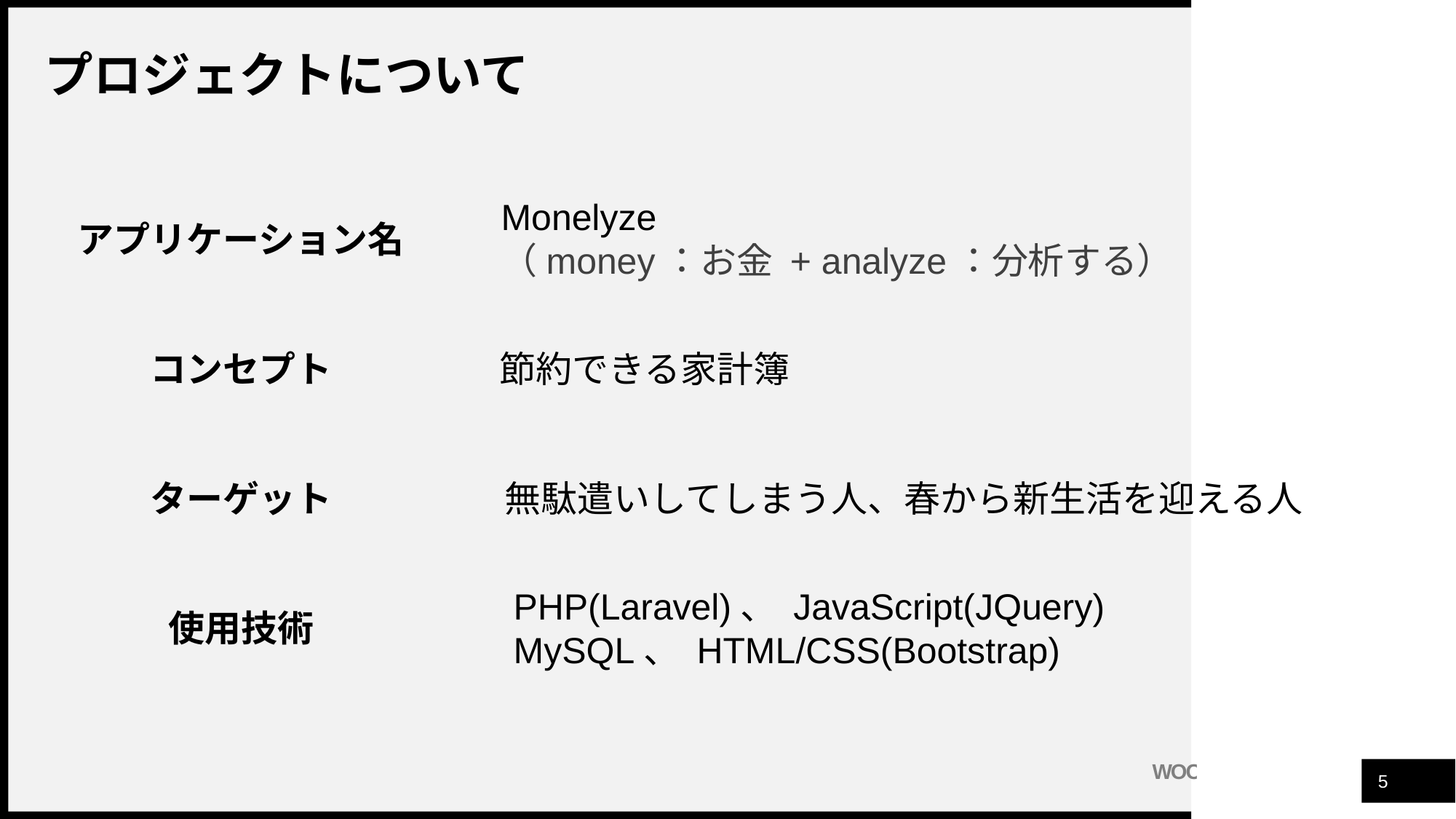

プロジェクトについて
Monelyze
（money：お金 + analyze：分析する）
アプリケーション名
コンセプト
節約できる家計簿
無駄遣いしてしまう人、春から新生活を迎える人
ターゲット
PHP(Laravel)、 JavaScript(JQuery)
MySQL、 HTML/CSS(Bootstrap)
使用技術

5